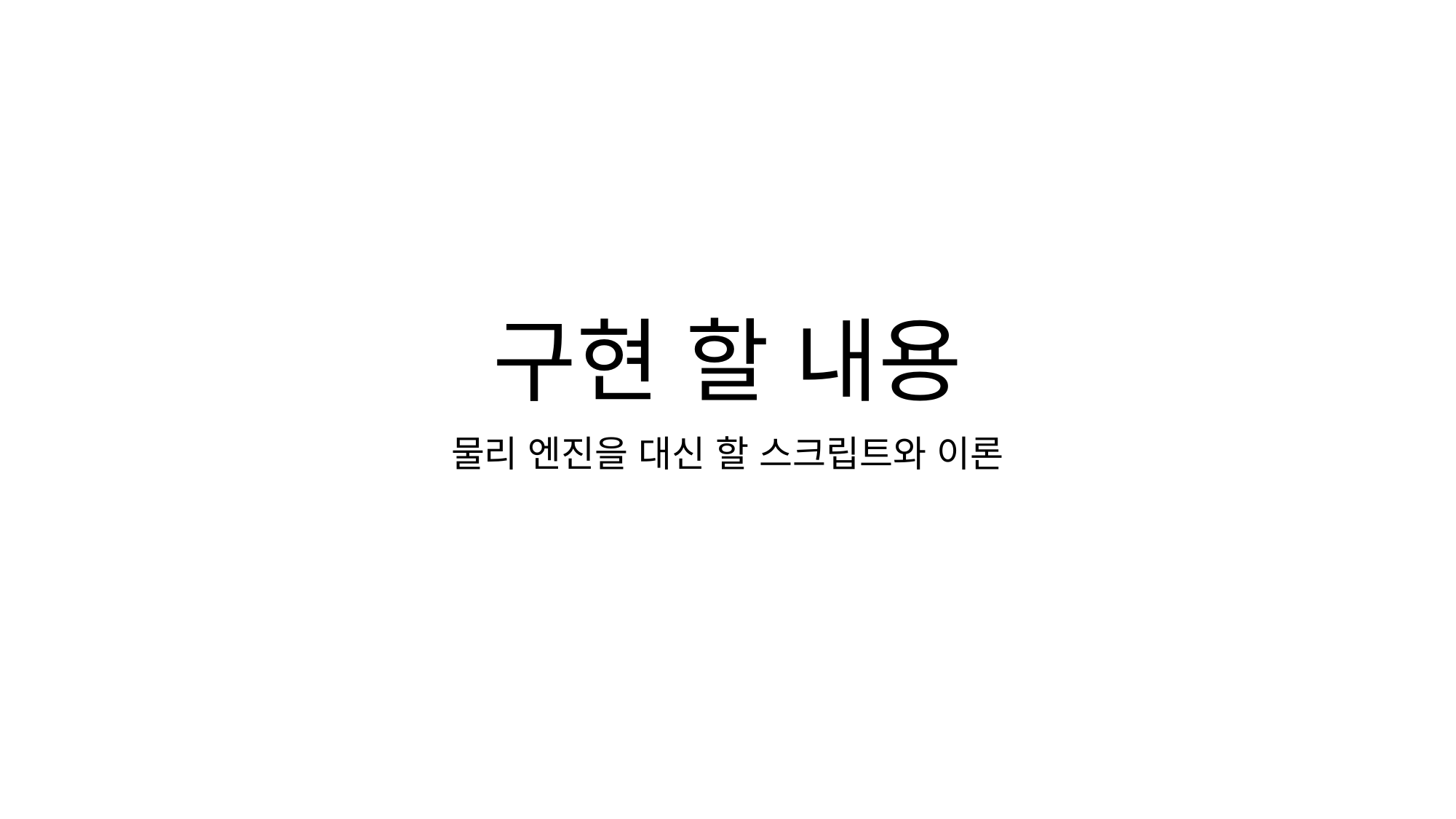

# 구현 할 내용
물리 엔진을 대신 할 스크립트와 이론